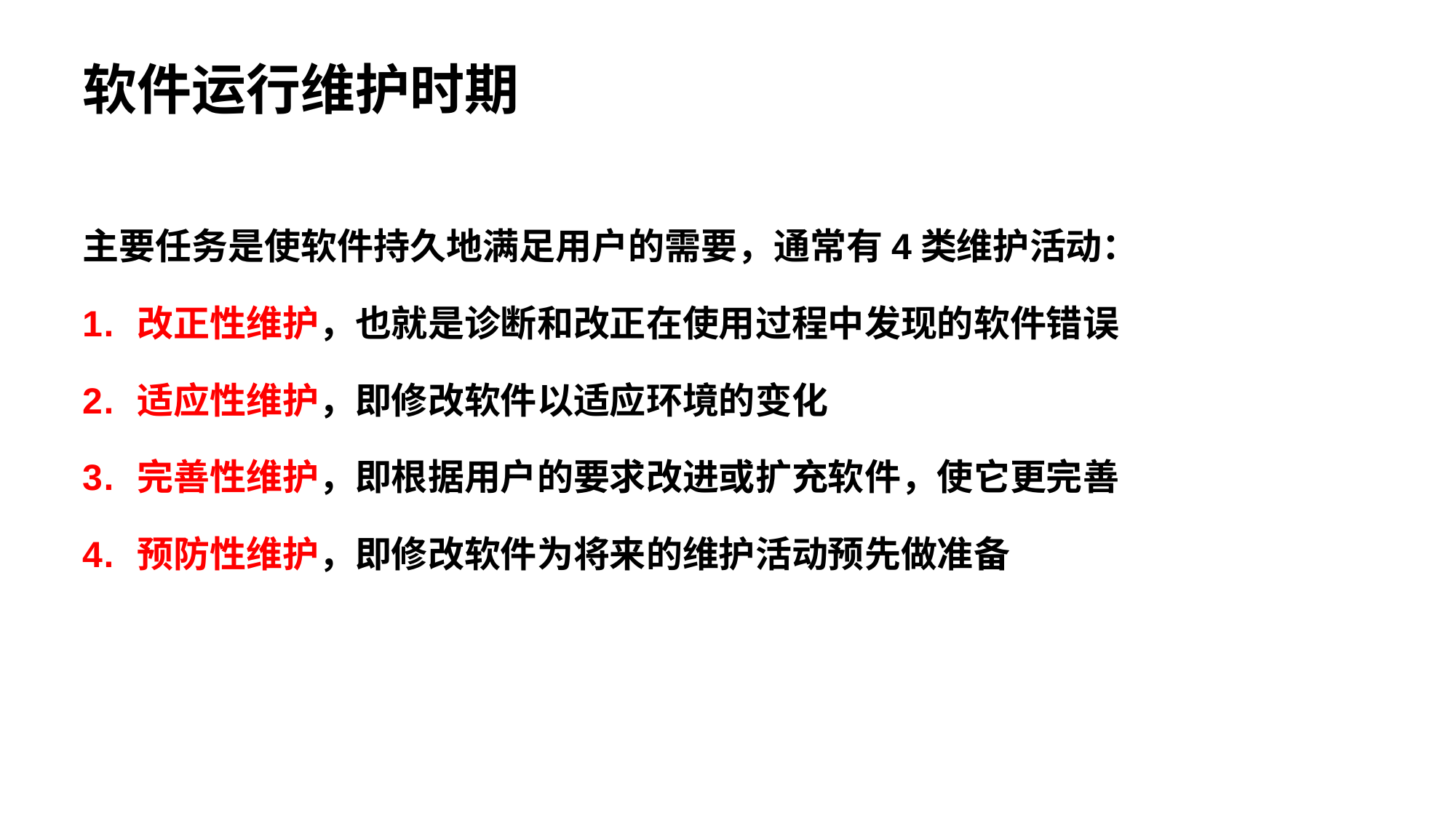

软件运行维护时期
主要任务是使软件持久地满足用户的需要，通常有4类维护活动：
改正性维护，也就是诊断和改正在使用过程中发现的软件错误
适应性维护，即修改软件以适应环境的变化
完善性维护，即根据用户的要求改进或扩充软件，使它更完善
预防性维护，即修改软件为将来的维护活动预先做准备